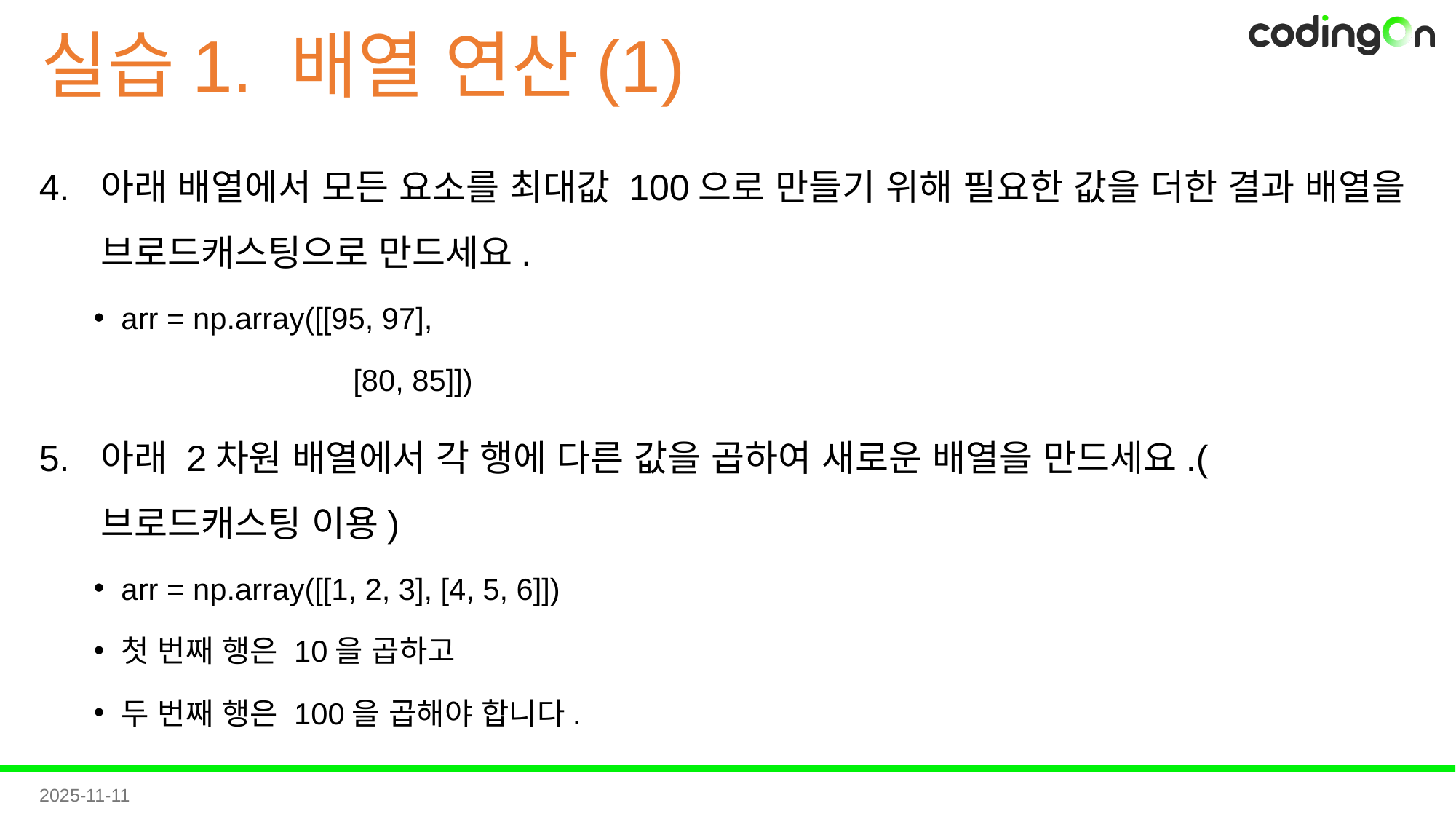

# 실습1. 배열 연산(1)
아래 배열에서 모든 요소를 최대값 100으로 만들기 위해 필요한 값을 더한 결과 배열을 브로드캐스팅으로 만드세요.
arr = np.array([[95, 97],
                               [80, 85]])
아래 2차원 배열에서 각 행에 다른 값을 곱하여 새로운 배열을 만드세요.(브로드캐스팅 이용)
arr = np.array([[1, 2, 3], [4, 5, 6]])
첫 번째 행은 10을 곱하고
두 번째 행은 100을 곱해야 합니다.
2025-11-11